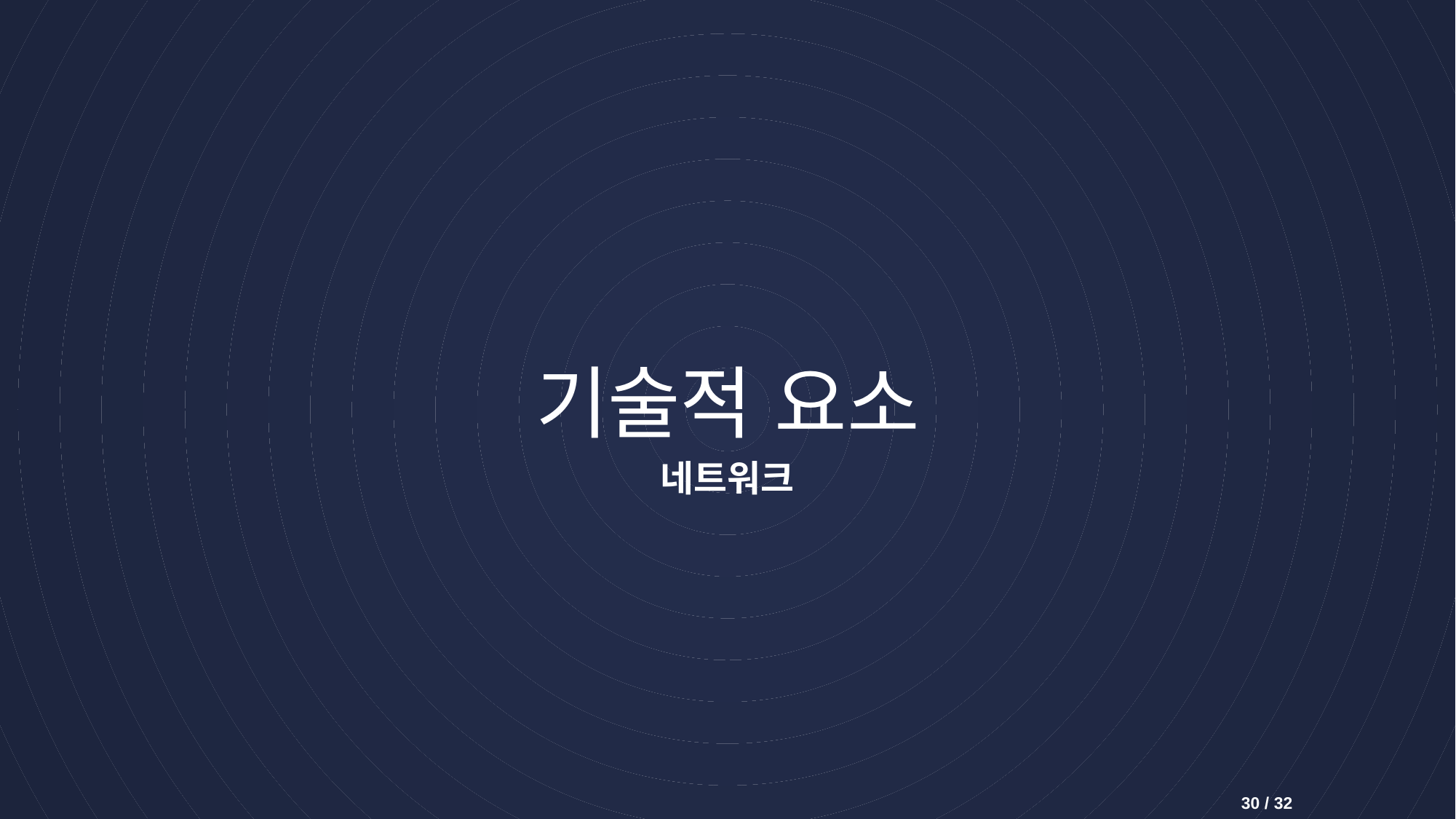

# 기술적 요소
네트워크
30 / 32